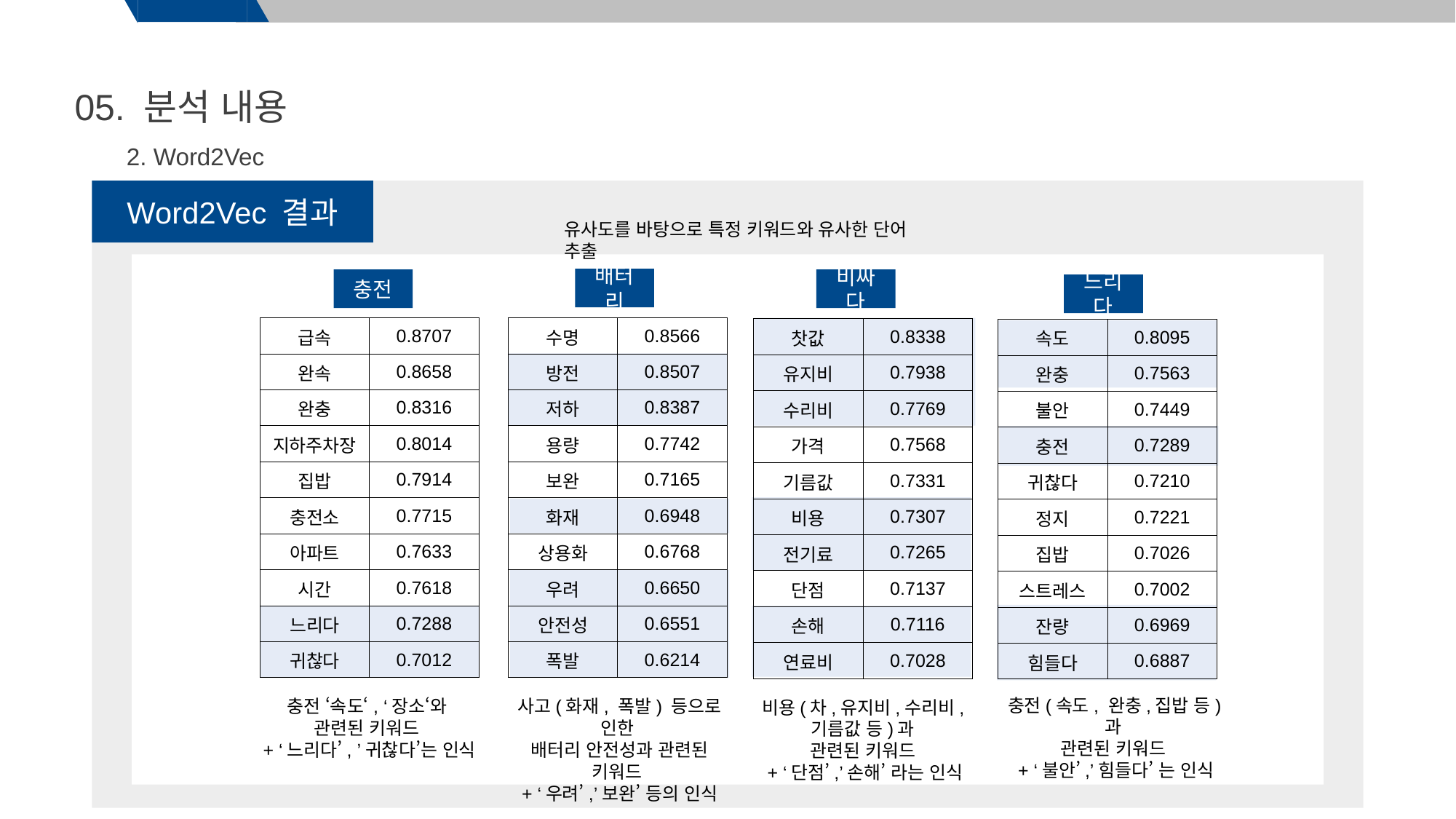

05. 분석 내용
2. Word2Vec

Word2Vec 결과
유사도를 바탕으로 특정 키워드와 유사한 단어 추출

배터리
충전
비싸다
느리다

| 수명 | 0.8566 |
| --- | --- |
| 방전 | 0.8507 |
| 저하 | 0.8387 |
| 용량 | 0.7742 |
| 보완 | 0.7165 |
| 화재 | 0.6948 |
| 상용화 | 0.6768 |
| 우려 | 0.6650 |
| 안전성 | 0.6551 |
| 폭발 | 0.6214 |
| 급속 | 0.8707 |
| --- | --- |
| 완속 | 0.8658 |
| 완충 | 0.8316 |
| 지하주차장 | 0.8014 |
| 집밥 | 0.7914 |
| 충전소 | 0.7715 |
| 아파트 | 0.7633 |
| 시간 | 0.7618 |
| 느리다 | 0.7288 |
| 귀찮다 | 0.7012 |
| 찻값 | 0.8338 |
| --- | --- |
| 유지비 | 0.7938 |
| 수리비 | 0.7769 |
| 가격 | 0.7568 |
| 기름값 | 0.7331 |
| 비용 | 0.7307 |
| 전기료 | 0.7265 |
| 단점 | 0.7137 |
| 손해 | 0.7116 |
| 연료비 | 0.7028 |
| 속도 | 0.8095 |
| --- | --- |
| 완충 | 0.7563 |
| 불안 | 0.7449 |
| 충전 | 0.7289 |
| 귀찮다 | 0.7210 |
| 정지 | 0.7221 |
| 집밥 | 0.7026 |
| 스트레스 | 0.7002 |
| 잔량 | 0.6969 |
| 힘들다 | 0.6887 |

충전(속도, 완충,집밥 등)과
관련된 키워드
+ ‘불안’,’힘들다’ 는 인식
사고(화재, 폭발) 등으로 인한
배터리 안전성과 관련된 키워드
+ ‘우려’,’보완’ 등의 인식
충전 ‘속도‘, ‘장소‘와
관련된 키워드
+ ‘느리다’, ’귀찮다’는 인식
비용(차,유지비,수리비,기름값 등)과
관련된 키워드
+ ‘단점’,’손해’ 라는 인식